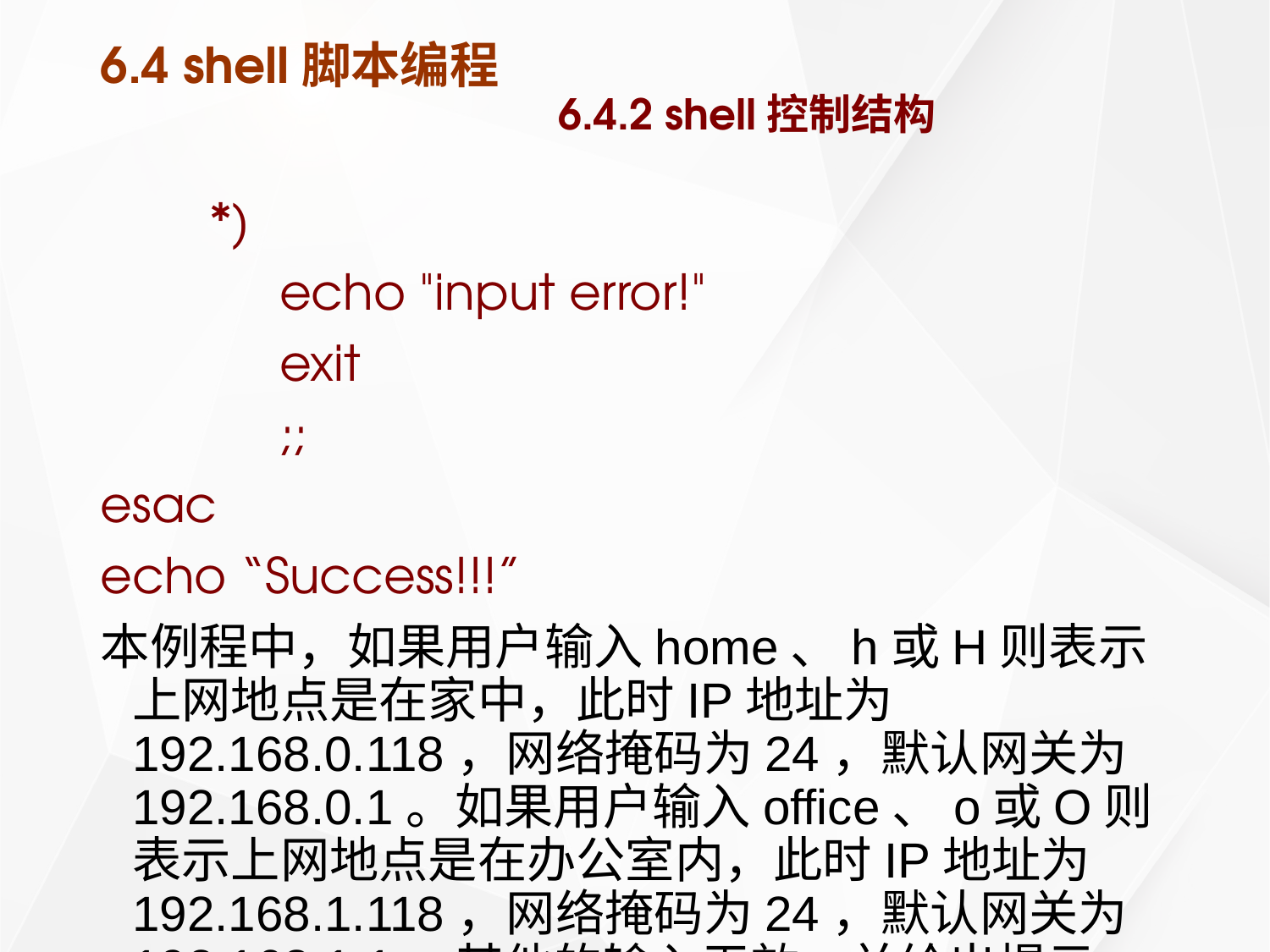

# 6.4 shell脚本编程 6.4.2 shell控制结构
        *)
             echo "input error!"
             exit
             ;;
esac
echo “Success!!!”
本例程中，如果用户输入home、h或H则表示上网地点是在家中，此时IP地址为192.168.0.118，网络掩码为24，默认网关为192.168.0.1。如果用户输入office、o或O则表示上网地点是在办公室内，此时IP地址为192.168.1.118，网络掩码为24，默认网关为192.168.1.1。其他的输入无效，并给出提示“input error!”。其中ifconig和route命令在后面的章节中将详细介绍。